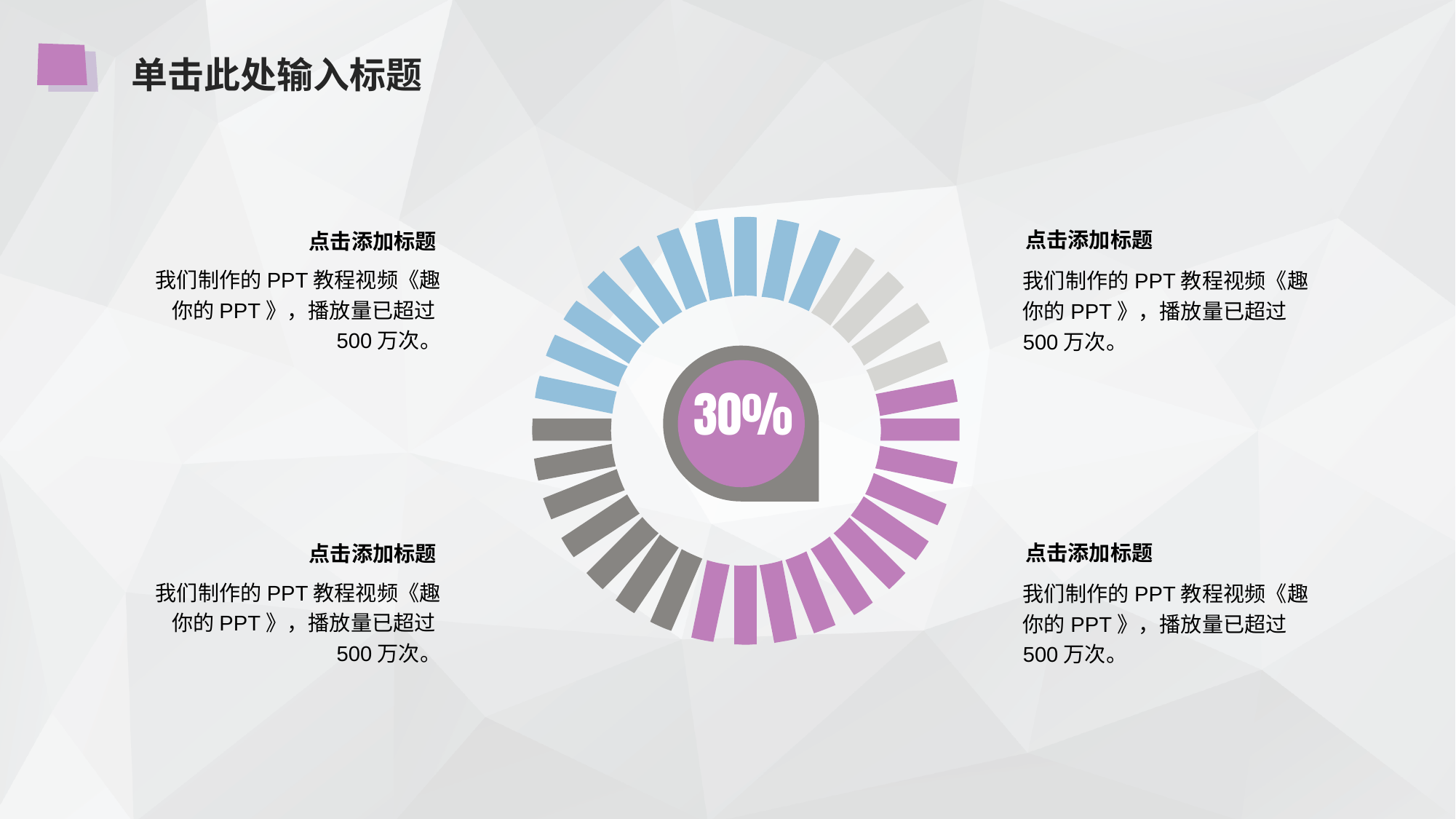

单击此处输入标题

点击添加标题
我们制作的PPT教程视频《趣你的PPT》，播放量已超过500万次。
点击添加标题
我们制作的PPT教程视频《趣你的PPT》，播放量已超过500万次。
点击添加标题
我们制作的PPT教程视频《趣你的PPT》，播放量已超过500万次。
点击添加标题
我们制作的PPT教程视频《趣你的PPT》，播放量已超过500万次。

30%